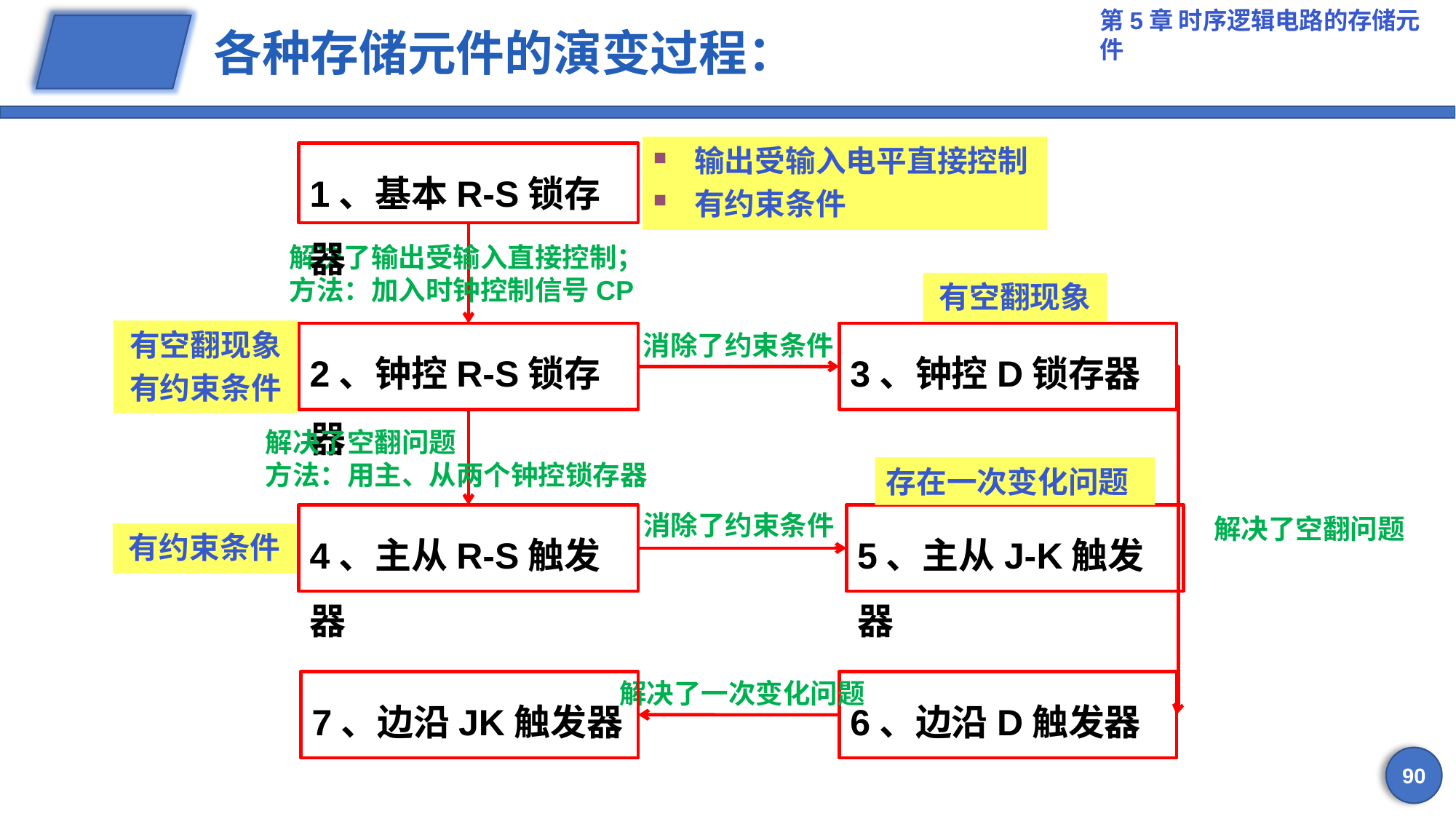

# 各种存储元件的演变过程：

输出受输入电平直接控制
有约束条件

1、基本R-S锁存器
解决了输出受输入直接控制；
方法：加入时钟控制信号CP
有空翻现象
有空翻现象
有约束条件
2、钟控R-S锁存器
消除了约束条件
3、钟控D锁存器
解决了空翻问题
方法：用主、从两个钟控锁存器
存在一次变化问题
消除了约束条件
4、主从R-S触发器
5、主从J-K触发器
解决了空翻问题
有约束条件
解决了一次变化问题
7、边沿JK触发器
6、边沿D触发器
90